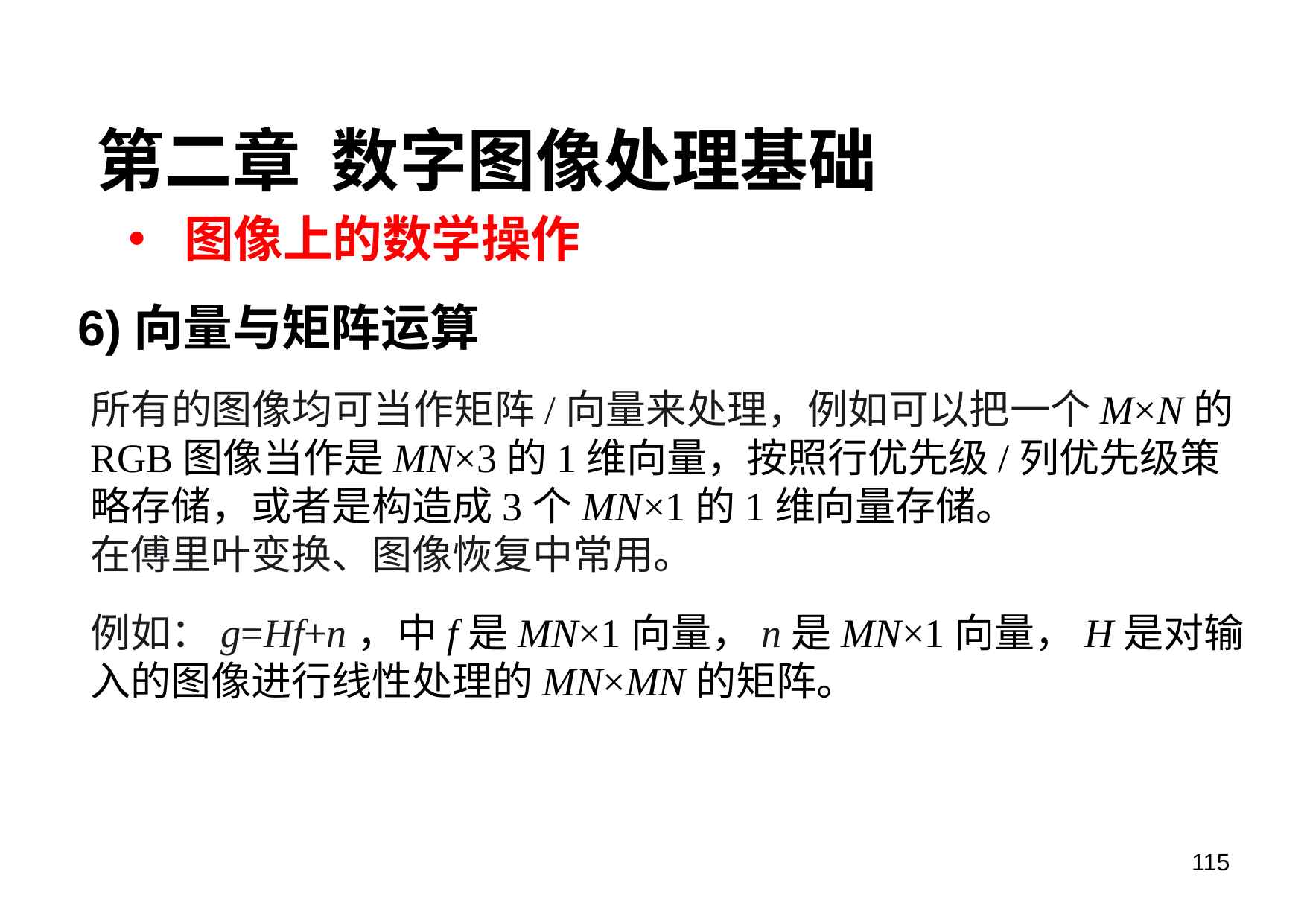

第二章  数字图像处理基础
图像上的数学操作
6)向量与矩阵运算
所有的图像均可当作矩阵/向量来处理，例如可以把一个M×N的RGB图像当作是MN×3的1维向量，按照行优先级/列优先级策略存储，或者是构造成3个MN×1的1维向量存储。
在傅里叶变换、图像恢复中常用。

例如：g=Hf+n，中f是MN×1向量，n是MN×1向量，H是对输入的图像进行线性处理的MN×MN的矩阵。
115